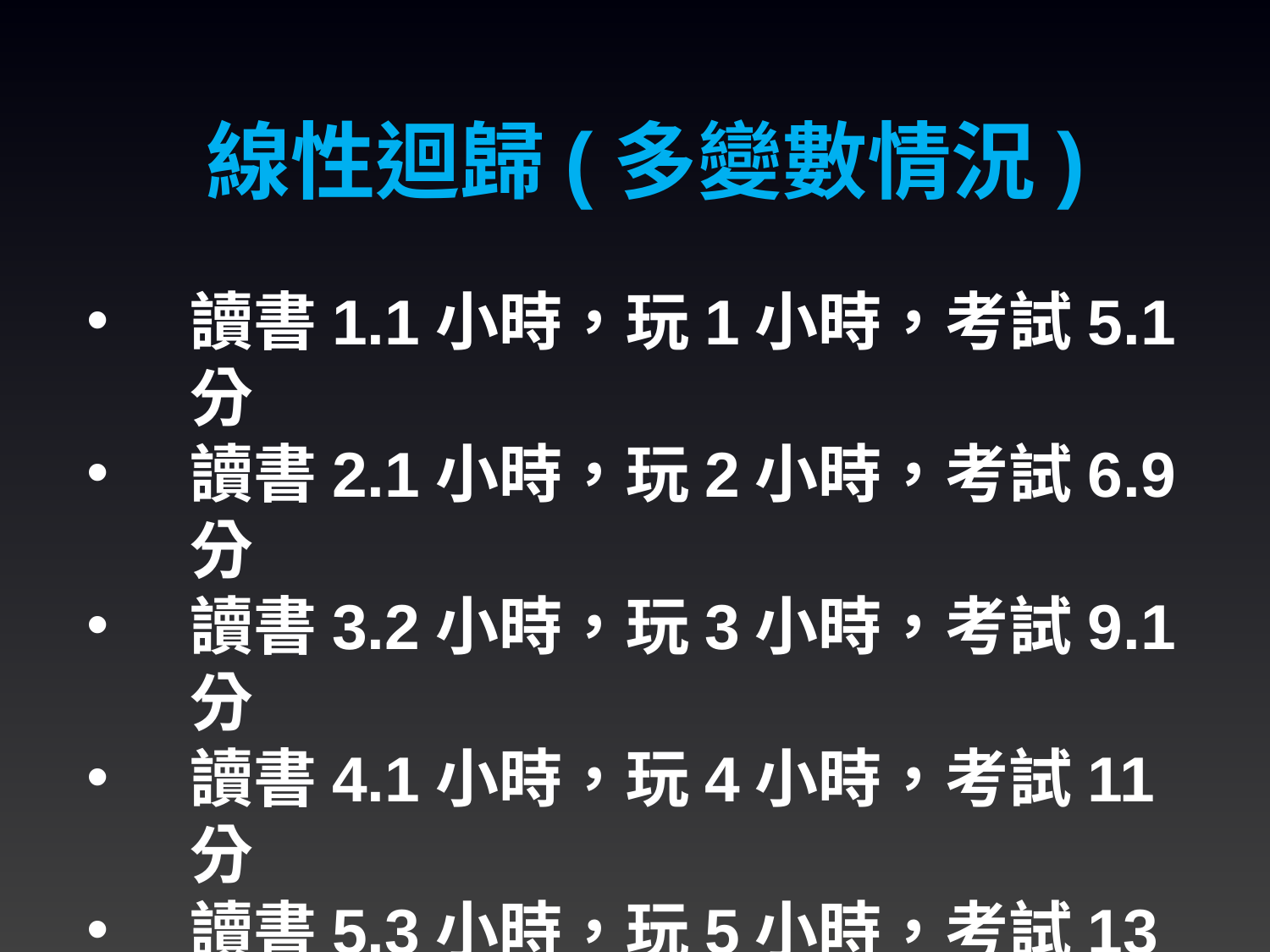

線性迴歸(多變數情況)
讀書1.1小時，玩1小時，考試5.1分
讀書2.1小時，玩2小時，考試6.9分
讀書3.2小時，玩3小時，考試9.1分
讀書4.1小時，玩4小時，考試11分
讀書5.3小時，玩5小時，考試13分